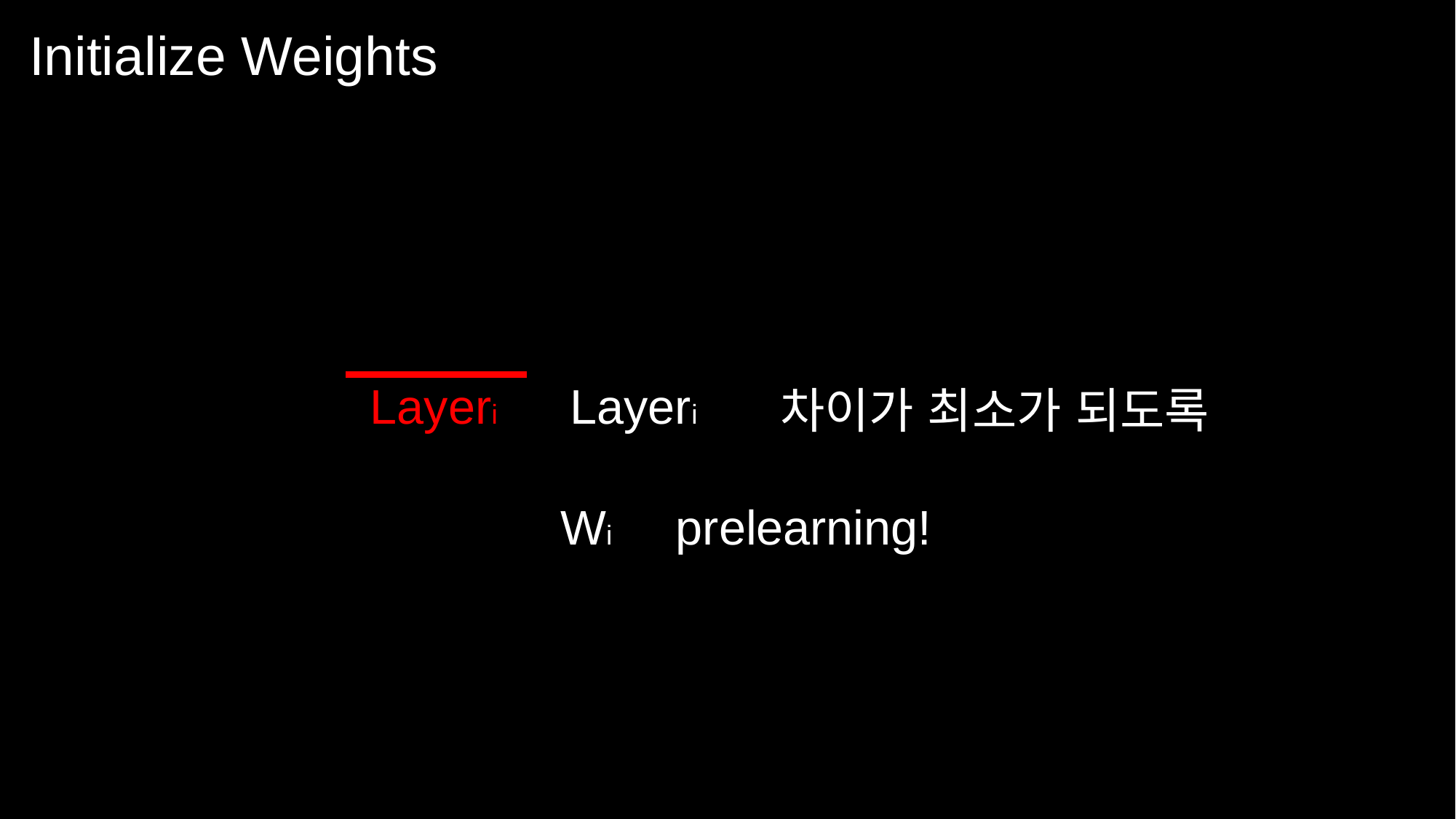

Initialize Weights
Layeri
Layeri
차이가 최소가 되도록
Wi
prelearning!